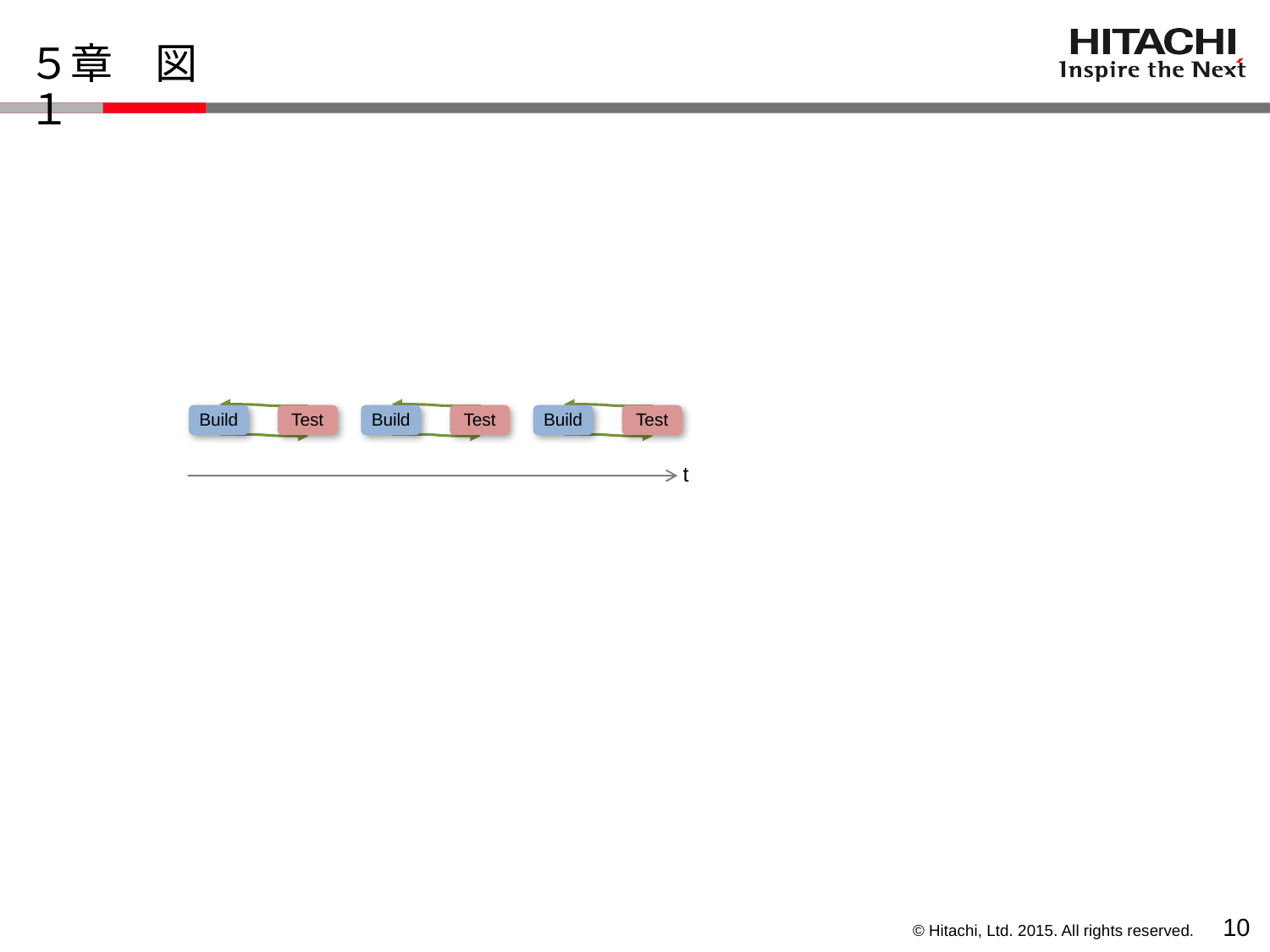

# ５章　図１
Build
Test
Build
Test
Build
Test
t

10